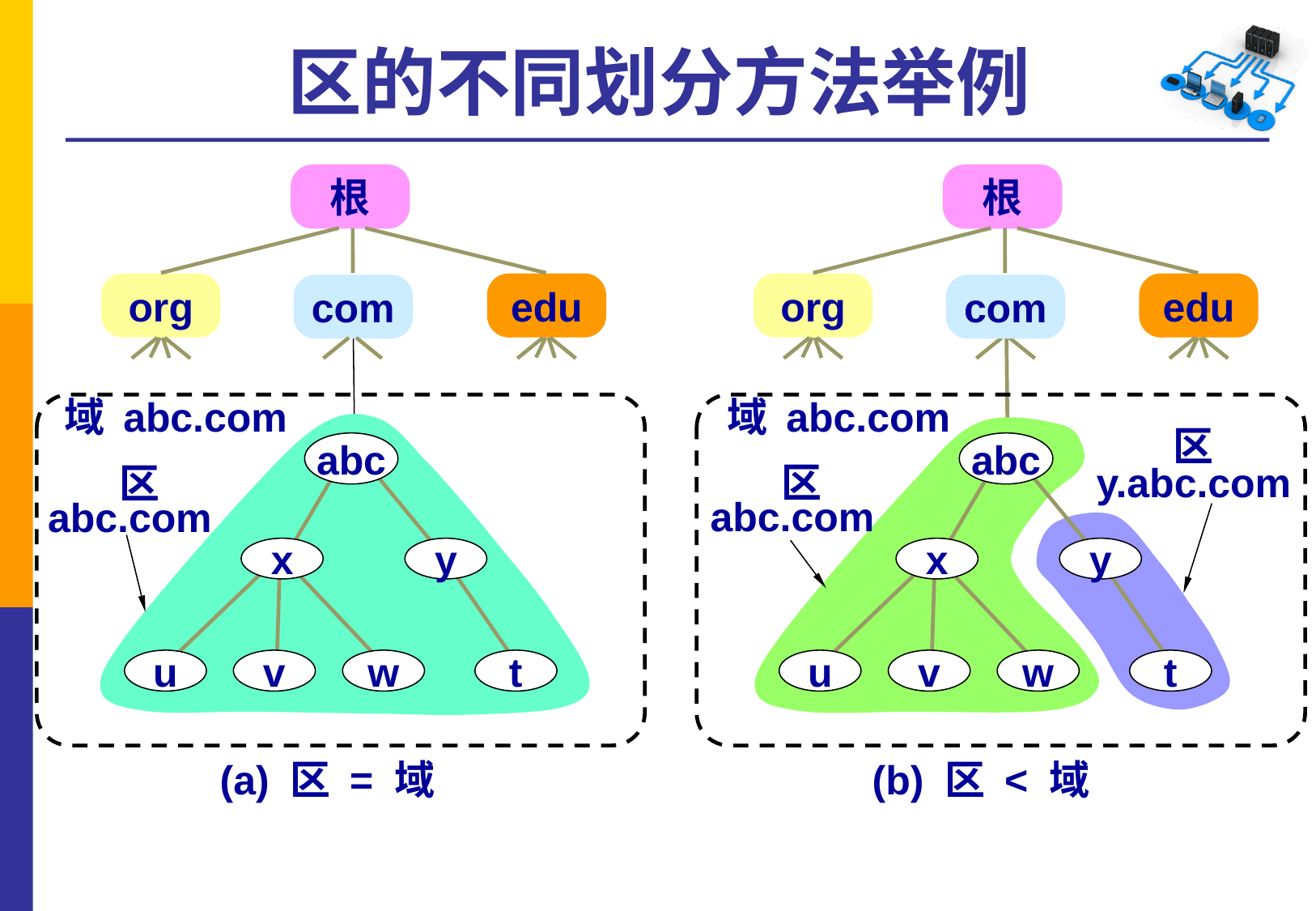

# 区的不同划分方法举例
根
根

org
edu
com

域 abc.com

区
y.abc.com
abc

 区
abc.com

x
y

u
v
w
t
(b) 区 < 域

org
edu
com

域 abc.com

abc

 区
abc.com

x
y

u
v
w
t
(a) 区 = 域